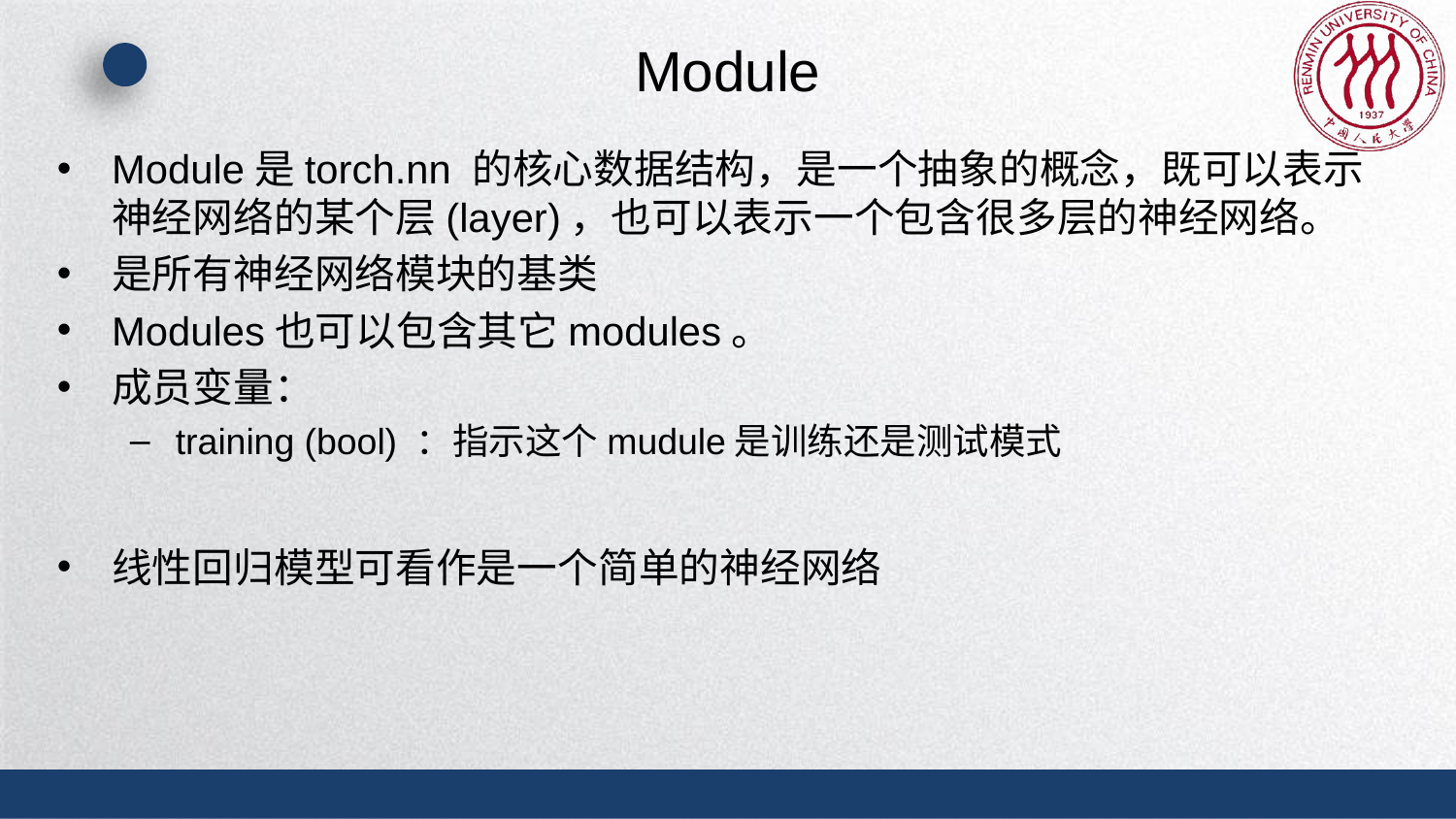

# Module
Module是torch.nn 的核心数据结构，是一个抽象的概念，既可以表示神经网络的某个层(layer)，也可以表示一个包含很多层的神经网络。
是所有神经网络模块的基类
Modules也可以包含其它modules。
成员变量：
training (bool) ：指示这个mudule是训练还是测试模式

线性回归模型可看作是一个简单的神经网络